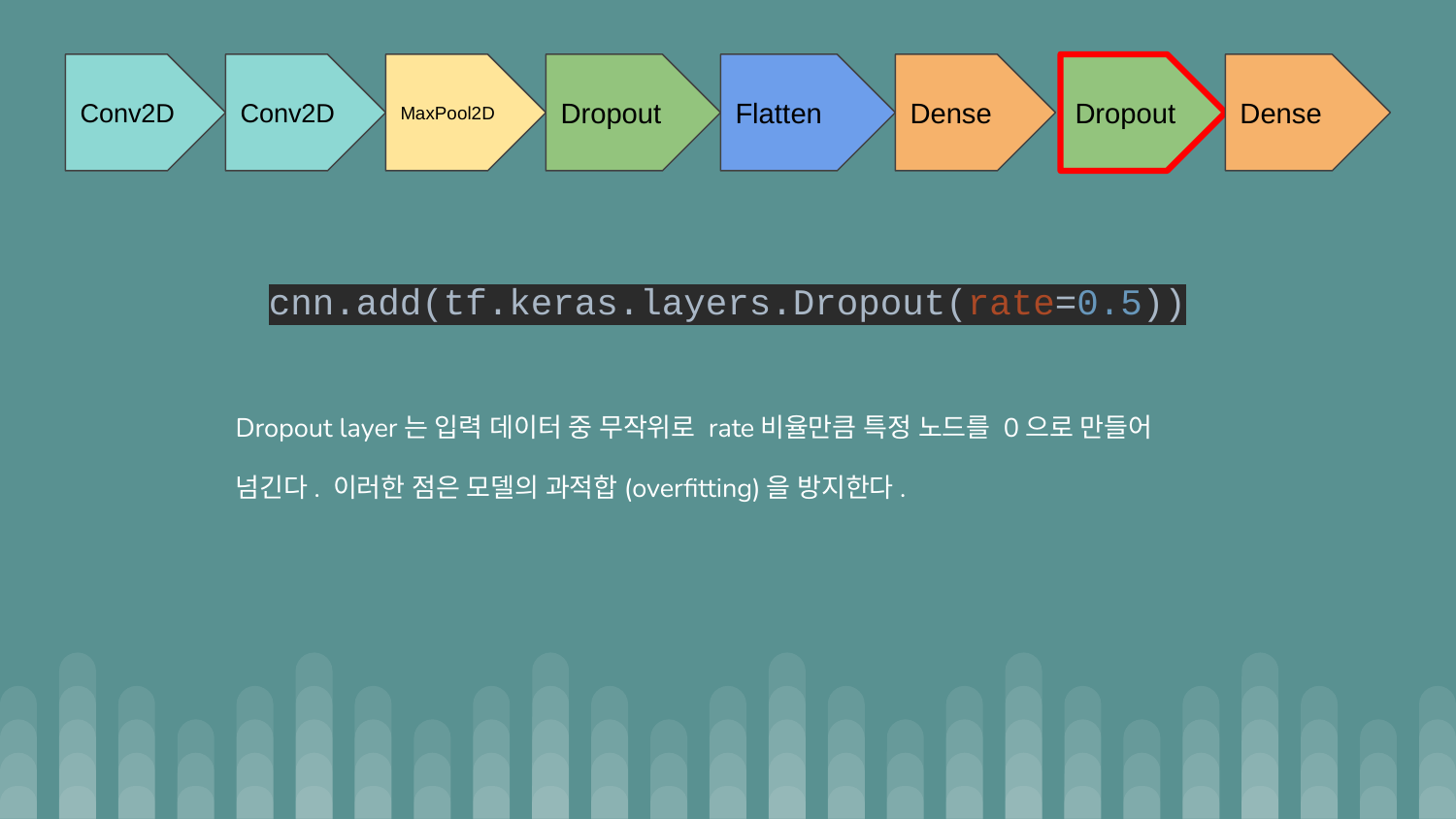

Conv2D
Conv2D
MaxPool2D
Dropout
Flatten
Dense
Dropout
Dense
cnn.add(tf.keras.layers.Dropout(rate=0.5))
Dropout layer는 입력 데이터 중 무작위로 rate비율만큼 특정 노드를 0으로 만들어
넘긴다. 이러한 점은 모델의 과적합(overfitting)을 방지한다.